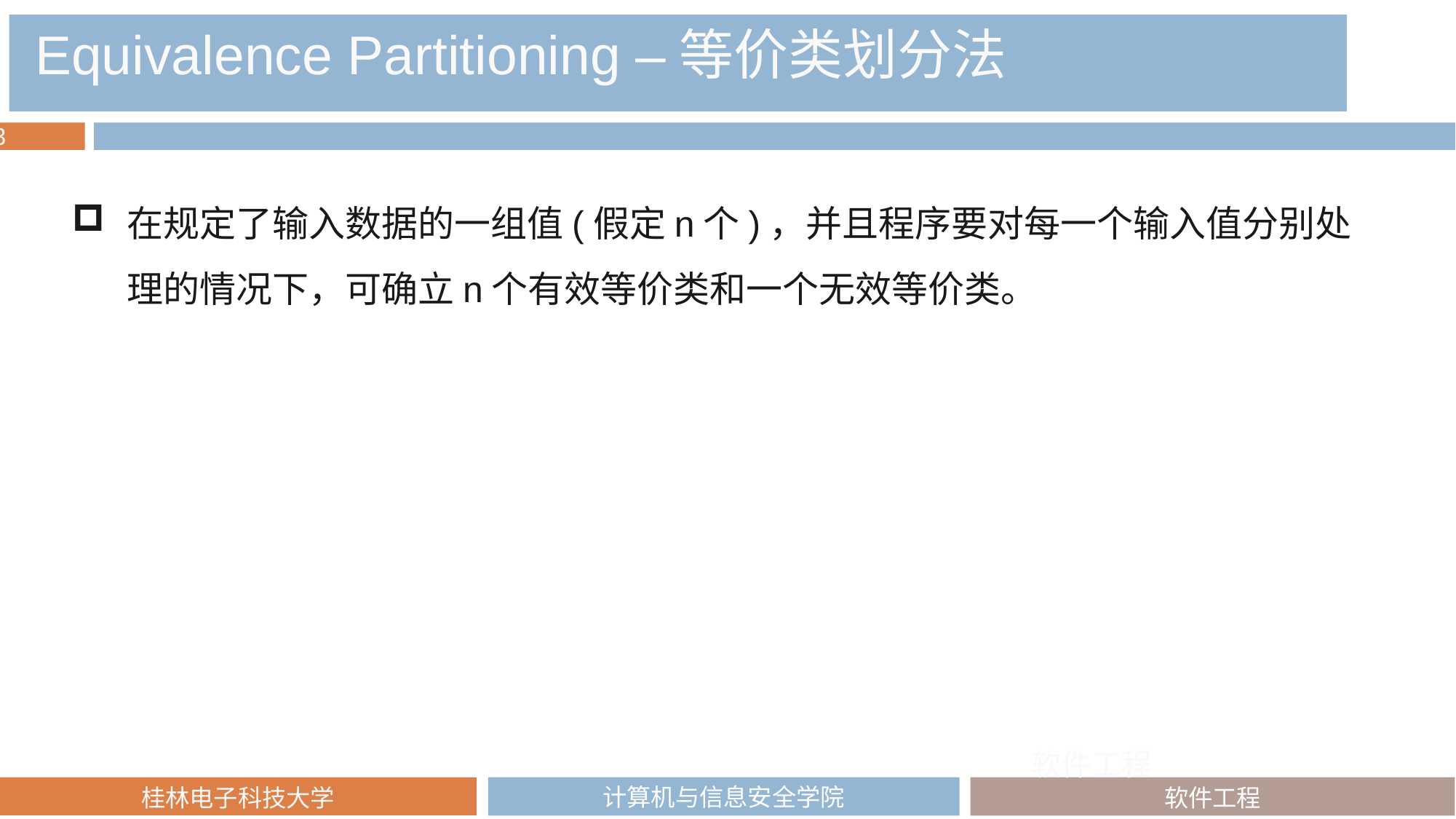

Equivalence Partitioning –等价类划分法

在规定了输入数据的一组值(假定n个)，并且程序要对每一个输入值分别处理的情况下，可确立n个有效等价类和一个无效等价类。
软件工程